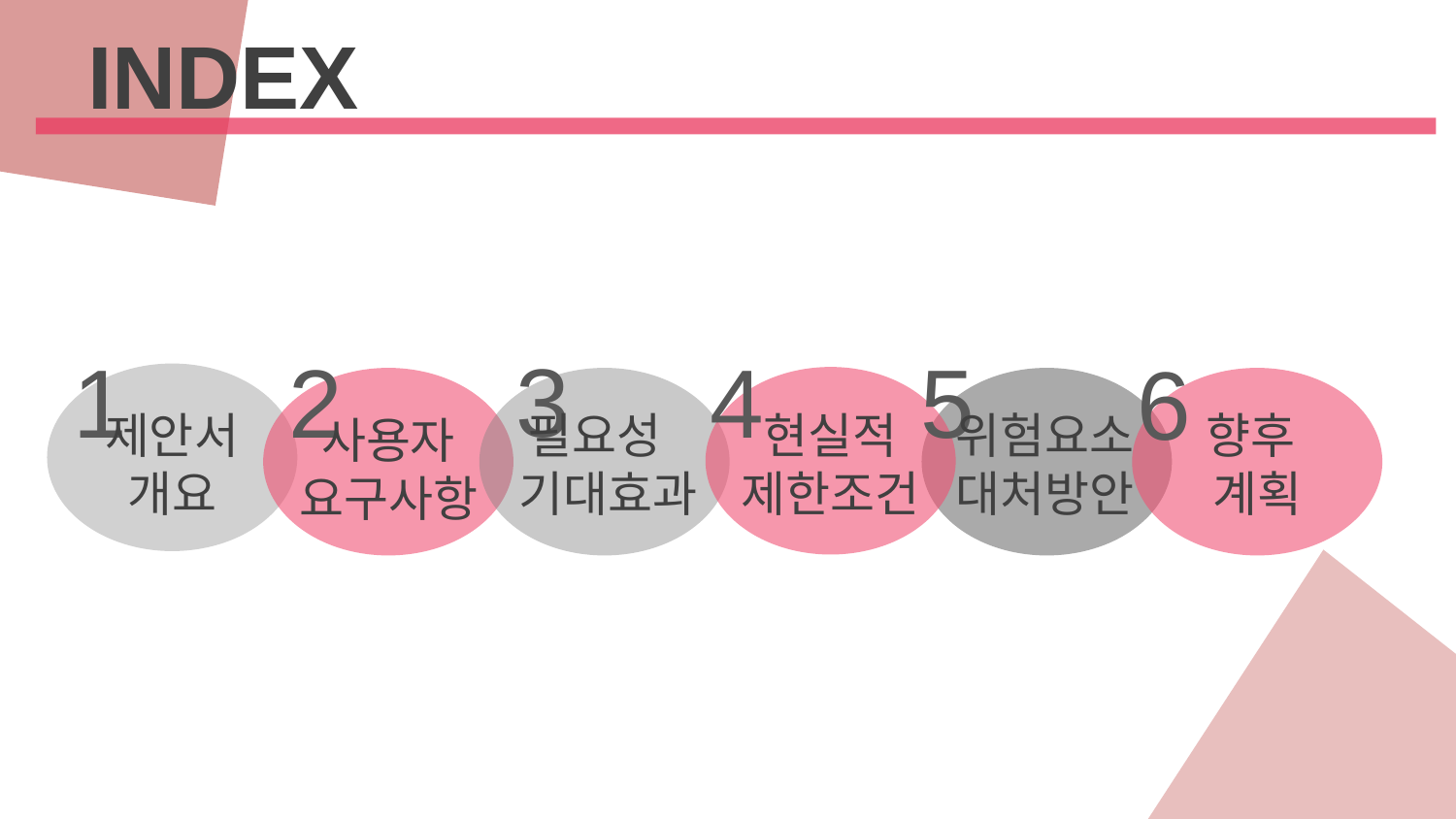

# INDEX

3
1
2
4
5
6

제안서
개요
필요성
기대효과
현실적
제한조건
위험요소
대처방안
향후
계획
사용자
요구사항